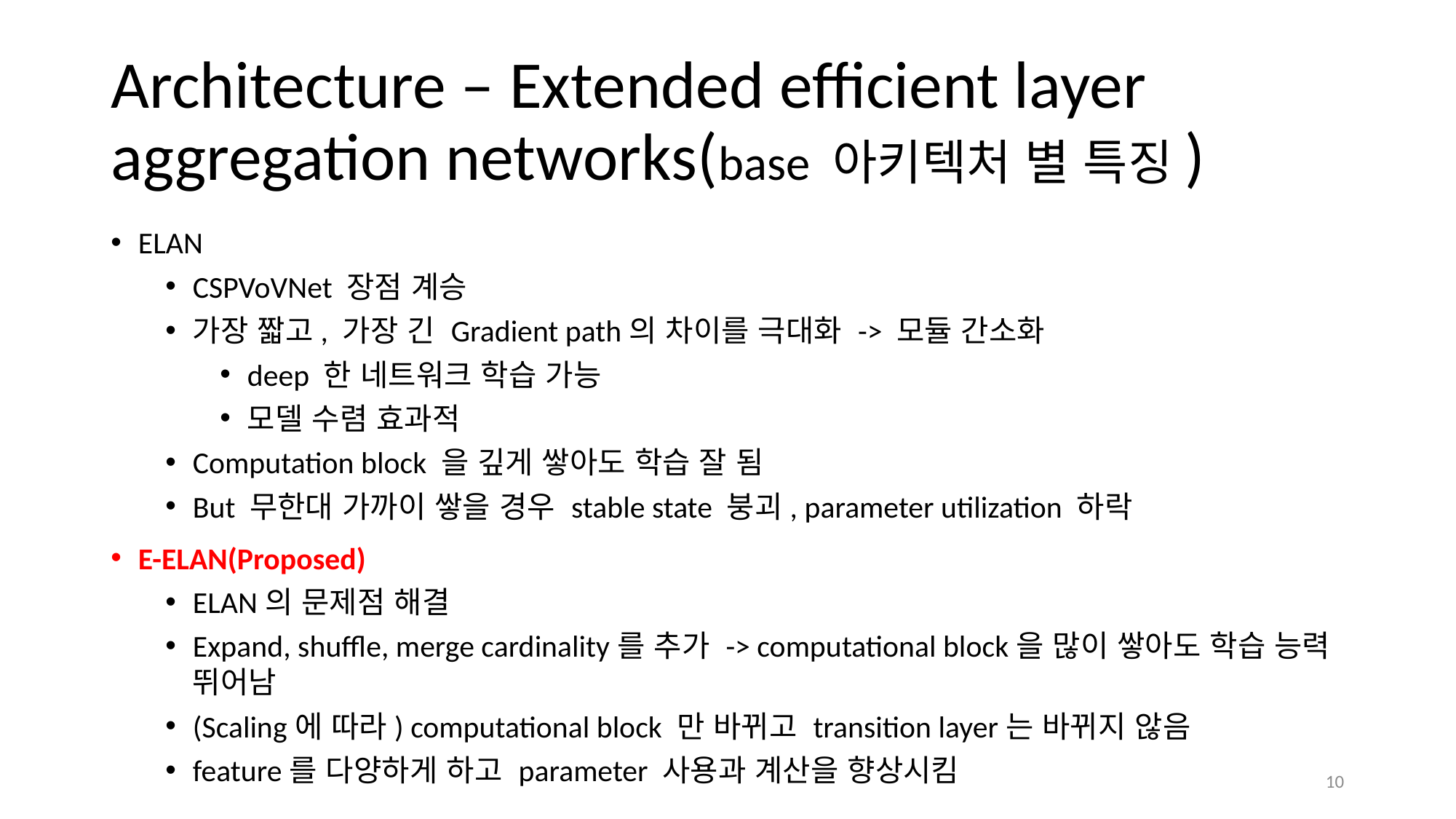

# Architecture – Extended efficient layer aggregation networks(base 아키텍처 별 특징)
ELAN
CSPVoVNet 장점 계승
가장 짧고, 가장 긴 Gradient path의 차이를 극대화 -> 모듈 간소화
deep 한 네트워크 학습 가능
모델 수렴 효과적
Computation block 을 깊게 쌓아도 학습 잘 됨
But 무한대 가까이 쌓을 경우 stable state 붕괴, parameter utilization 하락
E-ELAN(Proposed)
ELAN의 문제점 해결
Expand, shuffle, merge cardinality를 추가 -> computational block을 많이 쌓아도 학습 능력 뛰어남
(Scaling에 따라) computational block 만 바뀌고 transition layer는 바뀌지 않음
feature를 다양하게 하고 parameter 사용과 계산을 향상시킴

10